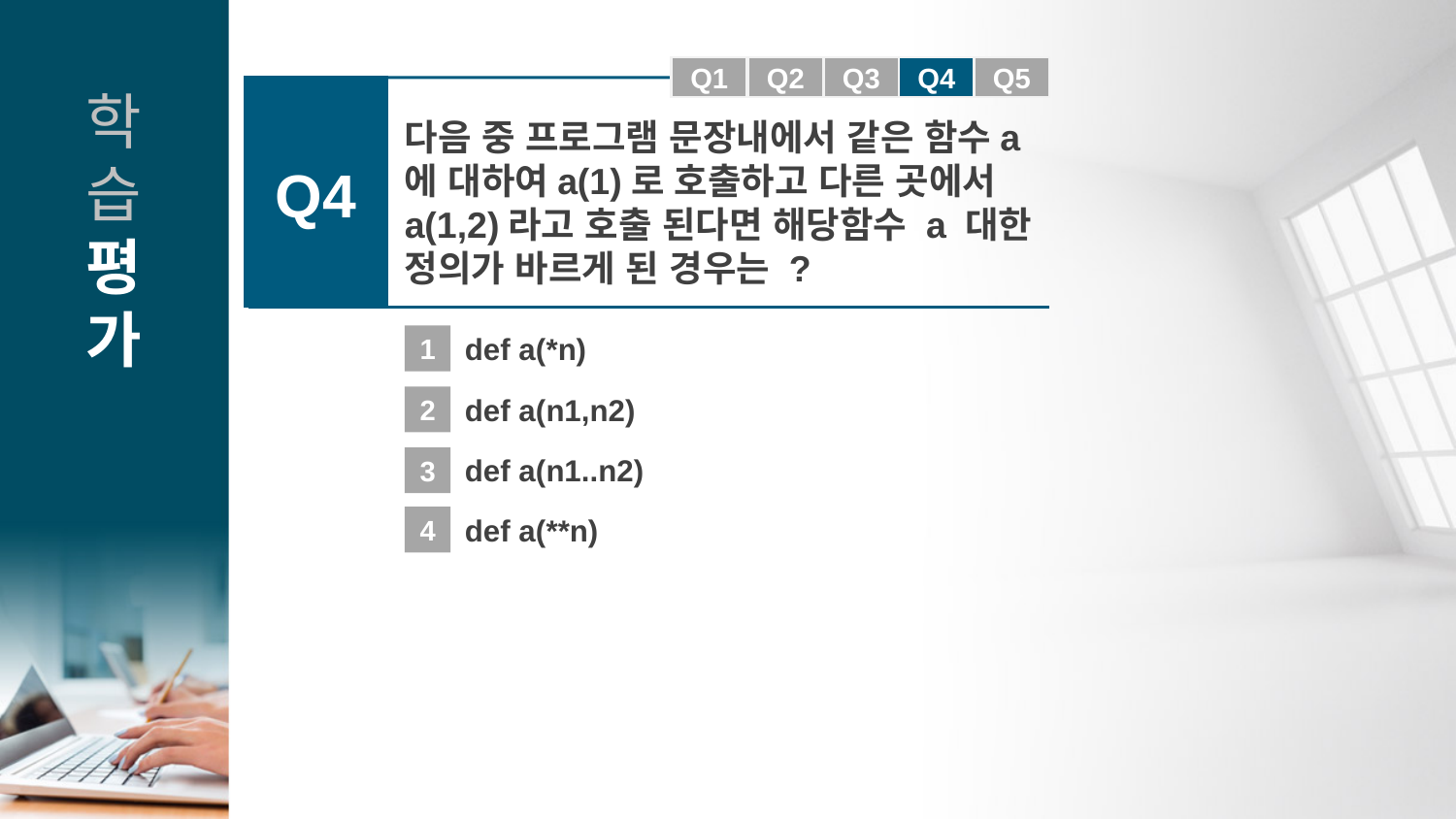

Q1
Q1
Q2
Q3
Q4
Q5
Q4
다음 중 프로그램 문장내에서 같은 함수a에 대하여a(1)로 호출하고 다른 곳에서 a(1,2)라고 호출 된다면 해당함수 a 대한 정의가 바르게 된 경우는 ?
1
def a(*n)
2
def a(n1,n2)
def a(n1..n2)
3
4
def a(**n)